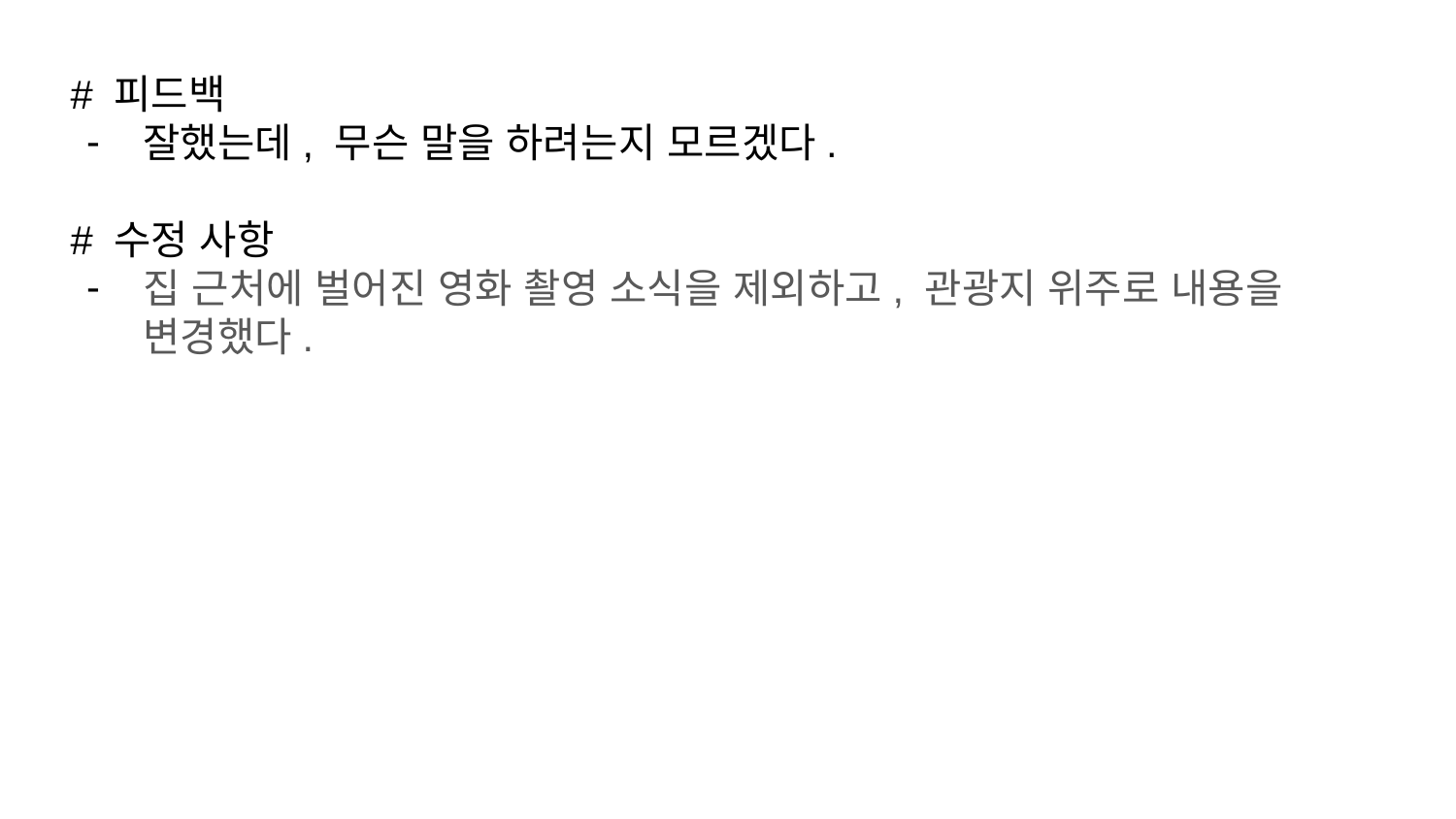

# 피드백
잘했는데, 무슨 말을 하려는지 모르겠다.

# 수정 사항
집 근처에 벌어진 영화 촬영 소식을 제외하고, 관광지 위주로 내용을 변경했다.